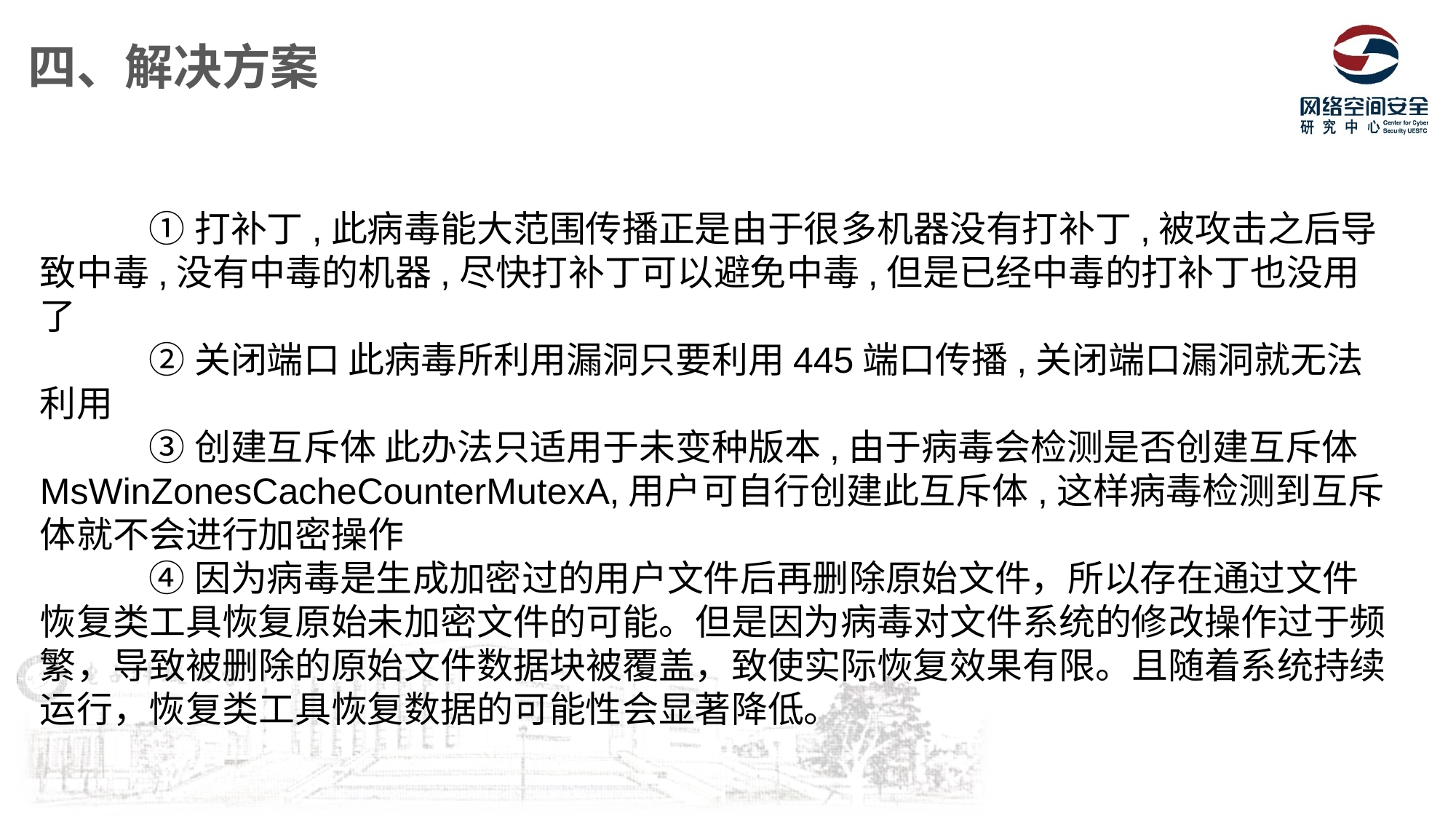

四、解决方案
	①打补丁,此病毒能大范围传播正是由于很多机器没有打补丁,被攻击之后导致中毒,没有中毒的机器,尽快打补丁可以避免中毒,但是已经中毒的打补丁也没用了
	②关闭端口 此病毒所利用漏洞只要利用445端口传播,关闭端口漏洞就无法利用
	③创建互斥体 此办法只适用于未变种版本,由于病毒会检测是否创建互斥体MsWinZonesCacheCounterMutexA,用户可自行创建此互斥体,这样病毒检测到互斥体就不会进行加密操作
	④因为病毒是生成加密过的用户文件后再删除原始文件，所以存在通过文件恢复类工具恢复原始未加密文件的可能。但是因为病毒对文件系统的修改操作过于频繁，导致被删除的原始文件数据块被覆盖，致使实际恢复效果有限。且随着系统持续运行，恢复类工具恢复数据的可能性会显著降低。